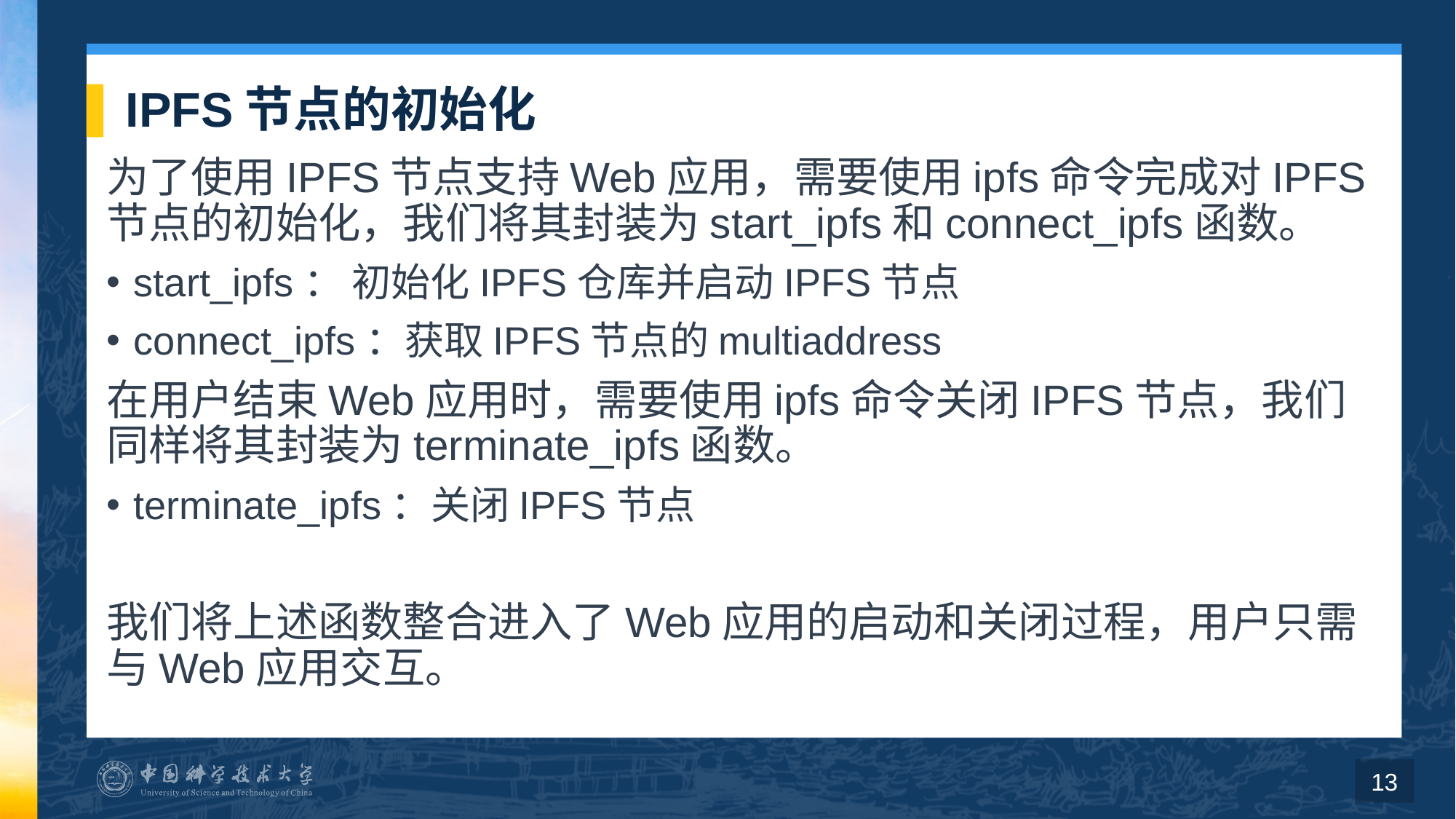

# IPFS节点的初始化
为了使用IPFS节点支持Web应用，需要使用ipfs命令完成对IPFS节点的初始化，我们将其封装为start_ipfs和connect_ipfs函数。
start_ipfs： 初始化IPFS仓库并启动IPFS节点
connect_ipfs：获取IPFS节点的multiaddress
在用户结束Web应用时，需要使用ipfs命令关闭IPFS节点，我们同样将其封装为terminate_ipfs函数。
terminate_ipfs：关闭IPFS节点

我们将上述函数整合进入了Web应用的启动和关闭过程，用户只需与Web应用交互。

13